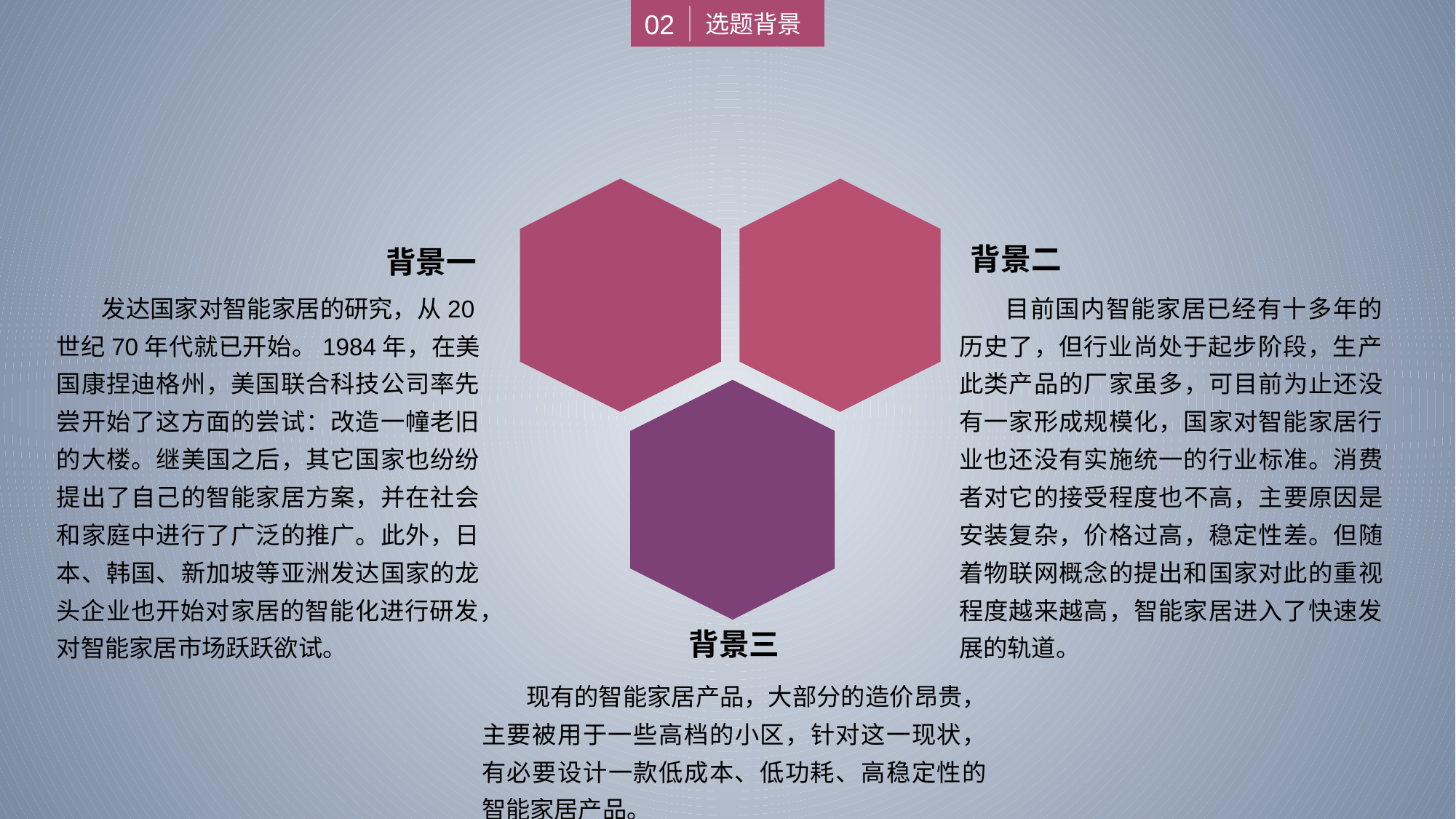

02
选题背景

背景二
背景一
       发达国家对智能家居的研究，从20世纪70年代就已开始。1984年，在美国康捏迪格州，美国联合科技公司率先尝开始了这方面的尝试：改造一幢老旧的大楼。继美国之后，其它国家也纷纷提出了自己的智能家居方案，并在社会和家庭中进行了广泛的推广。此外，日本、韩国、新加坡等亚洲发达国家的龙头企业也开始对家居的智能化进行研发，对智能家居市场跃跃欲试。
      目前国内智能家居已经有十多年的历史了，但行业尚处于起步阶段，生产此类产品的厂家虽多，可目前为止还没有一家形成规模化，国家对智能家居行业也还没有实施统一的行业标准。消费者对它的接受程度也不高，主要原因是安装复杂，价格过高，稳定性差。但随着物联网概念的提出和国家对此的重视程度越来越高，智能家居进入了快速发展的轨道。

背景三
       现有的智能家居产品，大部分的造价昂贵，主要被用于一些高档的小区，针对这一现状，有必要设计一款低成本、低功耗、高稳定性的智能家居产品。